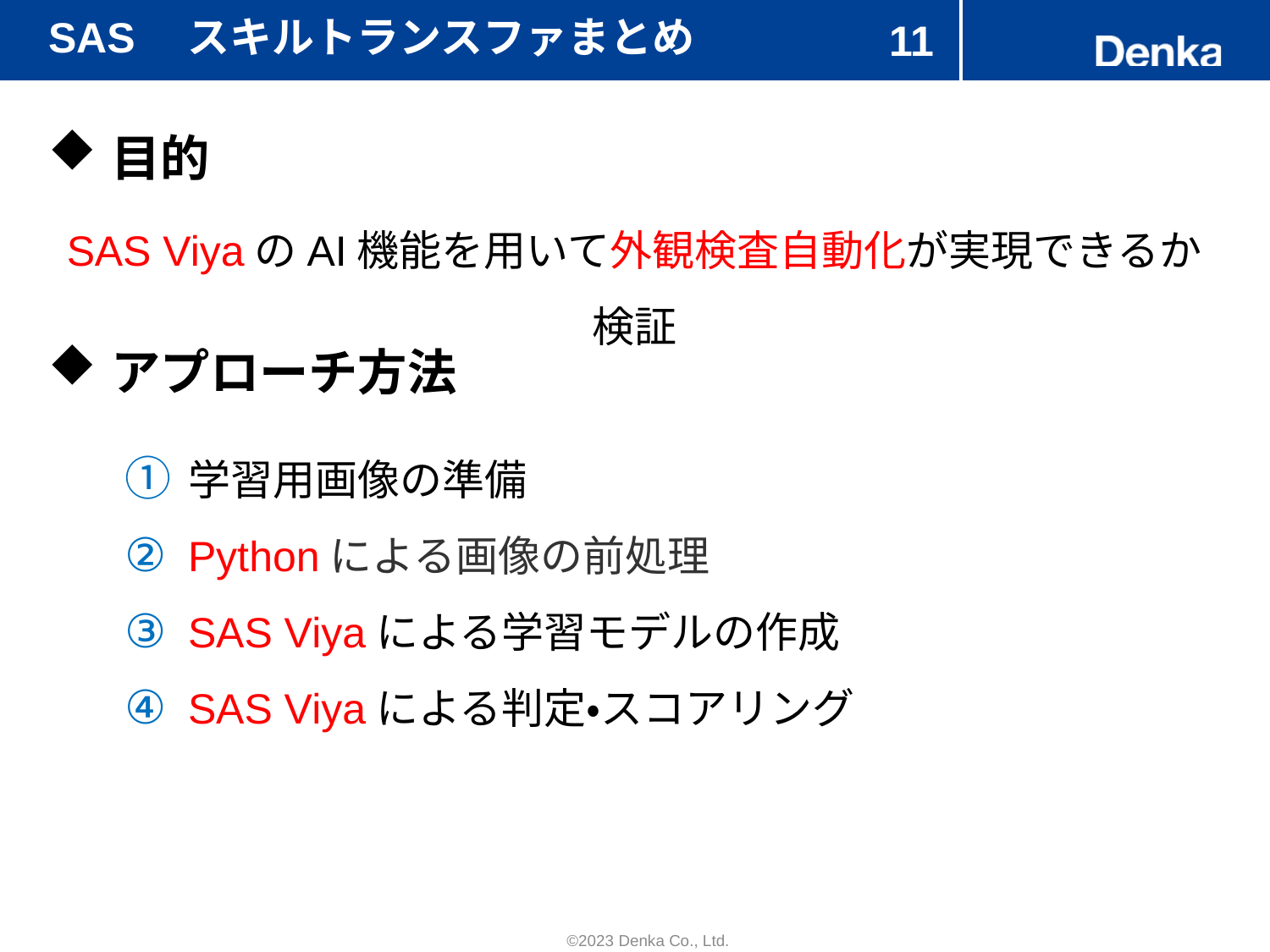

# SAS　スキルトランスファまとめ
11
目的
SAS ViyaのAI機能を用いて外観検査自動化が実現できるか検証
アプローチ方法
学習用画像の準備
Pythonによる画像の前処理
SAS Viyaによる学習モデルの作成
SAS Viyaによる判定・スコアリング